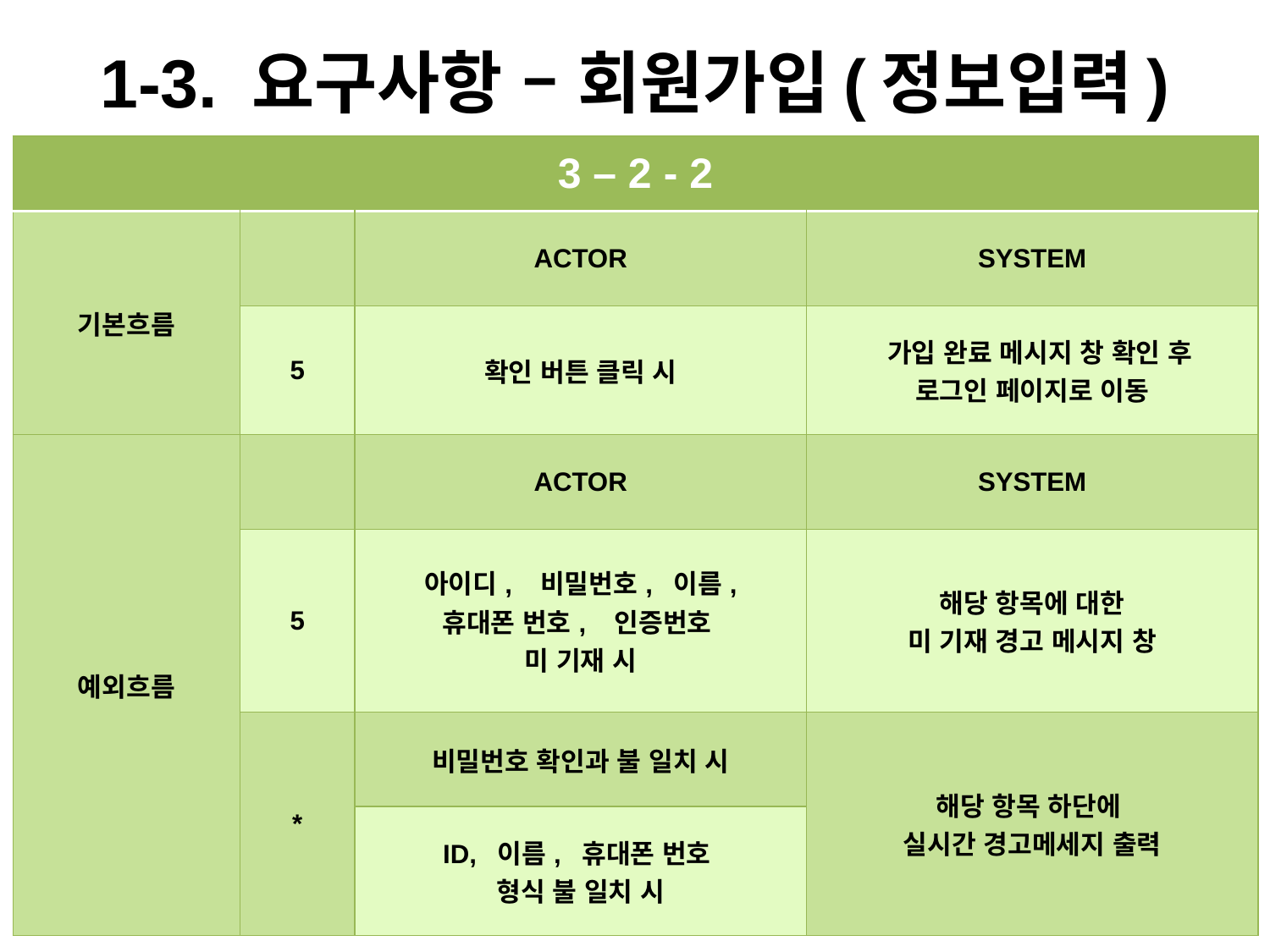

# 1-3. 요구사항 – 회원가입(정보입력)
| 3 – 2 - 2 |  |  |  |
| --- | --- | --- | --- |
| 기본흐름 |  | ACTOR | SYSTEM |
|  | 5 | 확인 버튼 클릭 시 | 가입 완료 메시지 창 확인 후 로그인 페이지로 이동 |
| 예외흐름 |  | ACTOR | SYSTEM |
|  | 5 | 아이디, 비밀번호, 이름, 휴대폰 번호, 인증번호 미 기재 시 | 해당 항목에 대한 미 기재 경고 메시지 창 |
|  | \* | 비밀번호 확인과 불 일치 시 | 해당 항목 하단에 실시간 경고메세지 출력 |
|  |  | ID, 이름, 휴대폰 번호 형식 불 일치 시 |  |